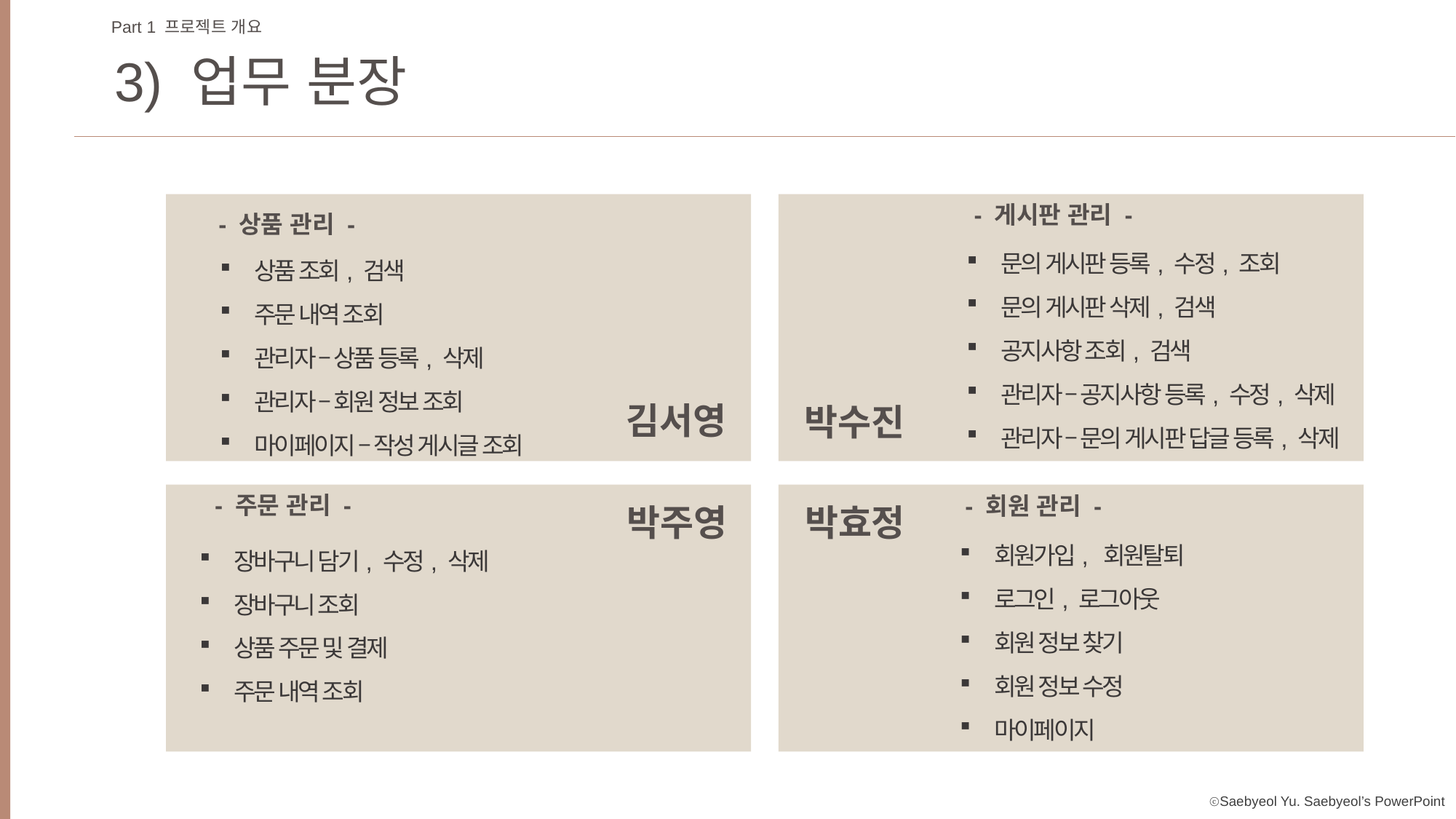

Part 1 프로젝트 개요
3) 업무 분장

 - 게시판 관리 -
 - 상품 관리 -
문의 게시판 등록, 수정, 조회
문의 게시판 삭제, 검색
공지사항 조회, 검색
관리자 – 공지사항 등록, 수정, 삭제
관리자 – 문의 게시판 답글 등록, 삭제
상품 조회, 검색
주문 내역 조회
관리자 – 상품 등록, 삭제
관리자 – 회원 정보 조회
마이페이지 – 작성 게시글 조회

김서영

박수진

 - 주문 관리 -
 - 회원 관리 -

박효정

박주영
회원가입,  회원탈퇴
로그인, 로그아웃
회원 정보 찾기
회원 정보 수정
마이페이지
장바구니 담기, 수정, 삭제
장바구니 조회
상품 주문 및 결제
주문 내역 조회